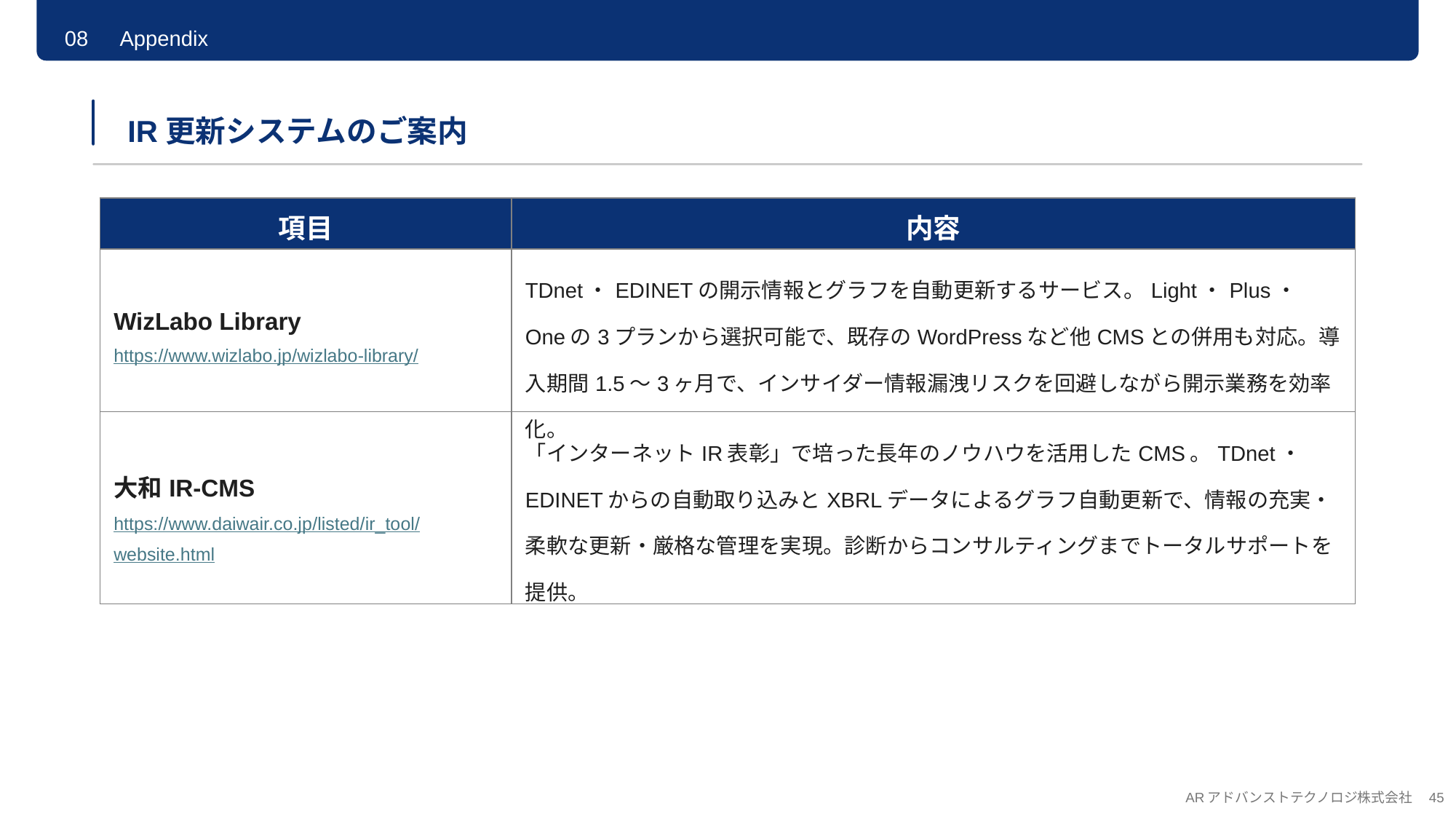

08　Appendix
IR更新システムのご案内
| 項目 | 内容 |
| --- | --- |
| WizLabo Library https://www.wizlabo.jp/wizlabo-library/ | TDnet・EDINETの開示情報とグラフを自動更新するサービス。Light・Plus・Oneの3プランから選択可能で、既存のWordPressなど他CMSとの併用も対応。導入期間1.5～3ヶ月で、インサイダー情報漏洩リスクを回避しながら開示業務を効率化。 |
| 大和IR-CMS https://www.daiwair.co.jp/listed/ir\_tool/website.html | 「インターネットIR表彰」で培った長年のノウハウを活用したCMS。TDnet・EDINETからの自動取り込みとXBRLデータによるグラフ自動更新で、情報の充実・柔軟な更新・厳格な管理を実現。診断からコンサルティングまでトータルサポートを提供。 |
ARアドバンストテクノロジ株式会社　45